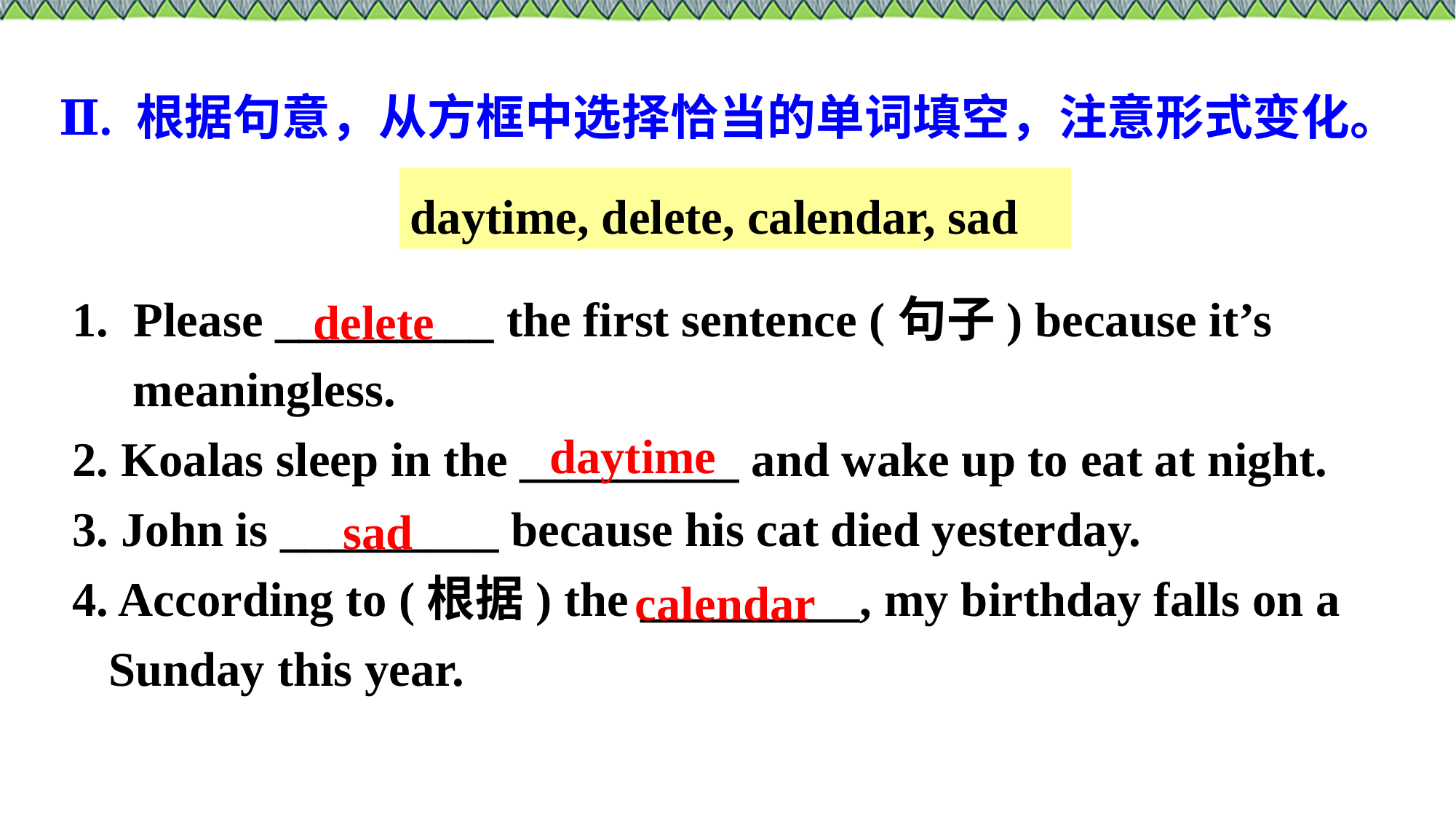

Ⅱ. 根据句意，从方框中选择恰当的单词填空，注意形式变化。
daytime, delete, calendar, sad
Please _________ the first sentence (句子) because it’s
     meaningless.
2. Koalas sleep in the _________ and wake up to eat at night.
3. John is _________ because his cat died yesterday.
4. According to (根据) the _________, my birthday falls on a
   Sunday this year.
delete
daytime
sad
calendar